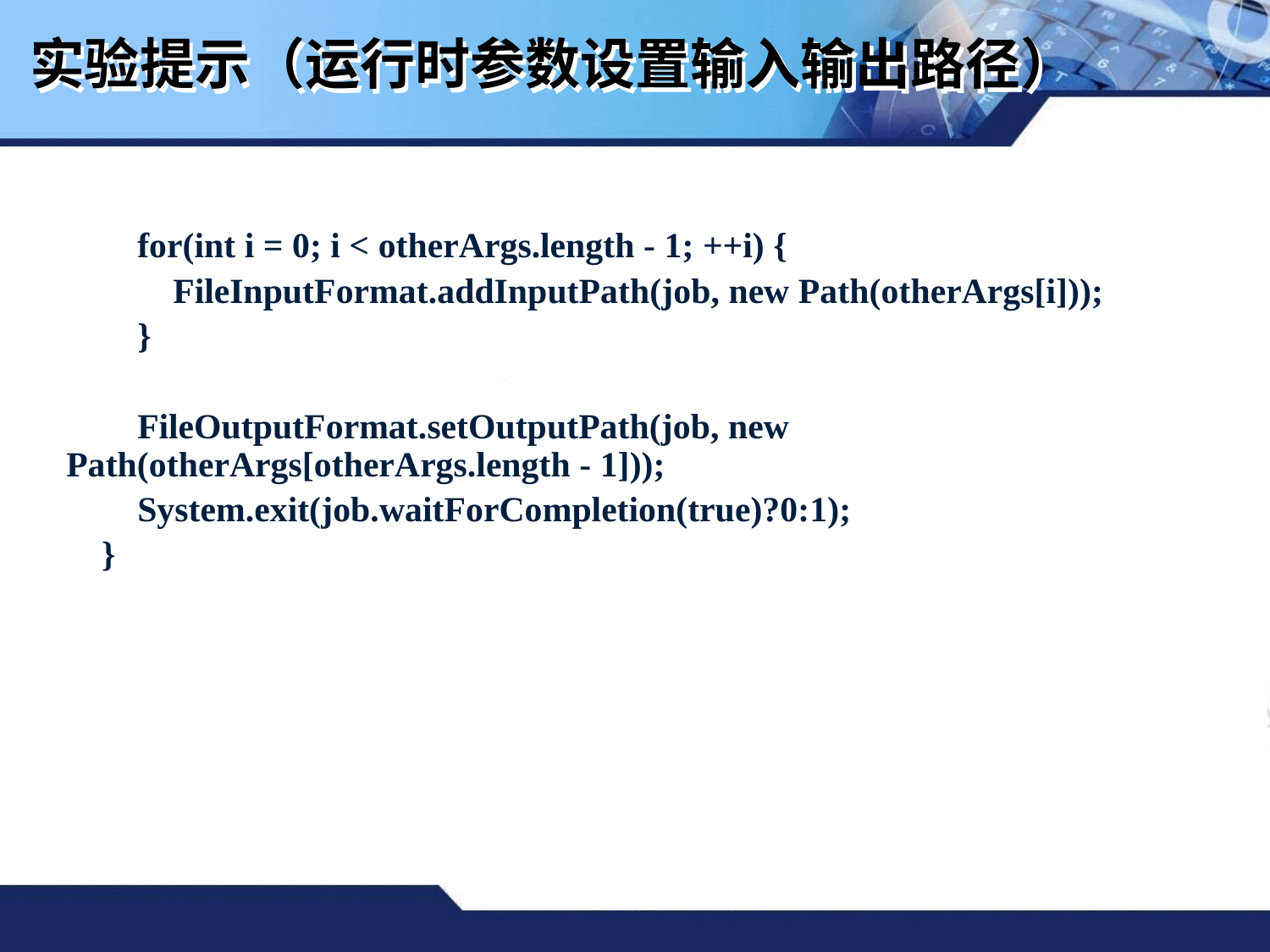

# 实验提示（运行时参数设置输入输出路径）

        for(int i = 0; i < otherArgs.length - 1; ++i) {
            FileInputFormat.addInputPath(job, new Path(otherArgs[i]));
        }

        FileOutputFormat.setOutputPath(job, new Path(otherArgs[otherArgs.length - 1]));
        System.exit(job.waitForCompletion(true)?0:1);
    }